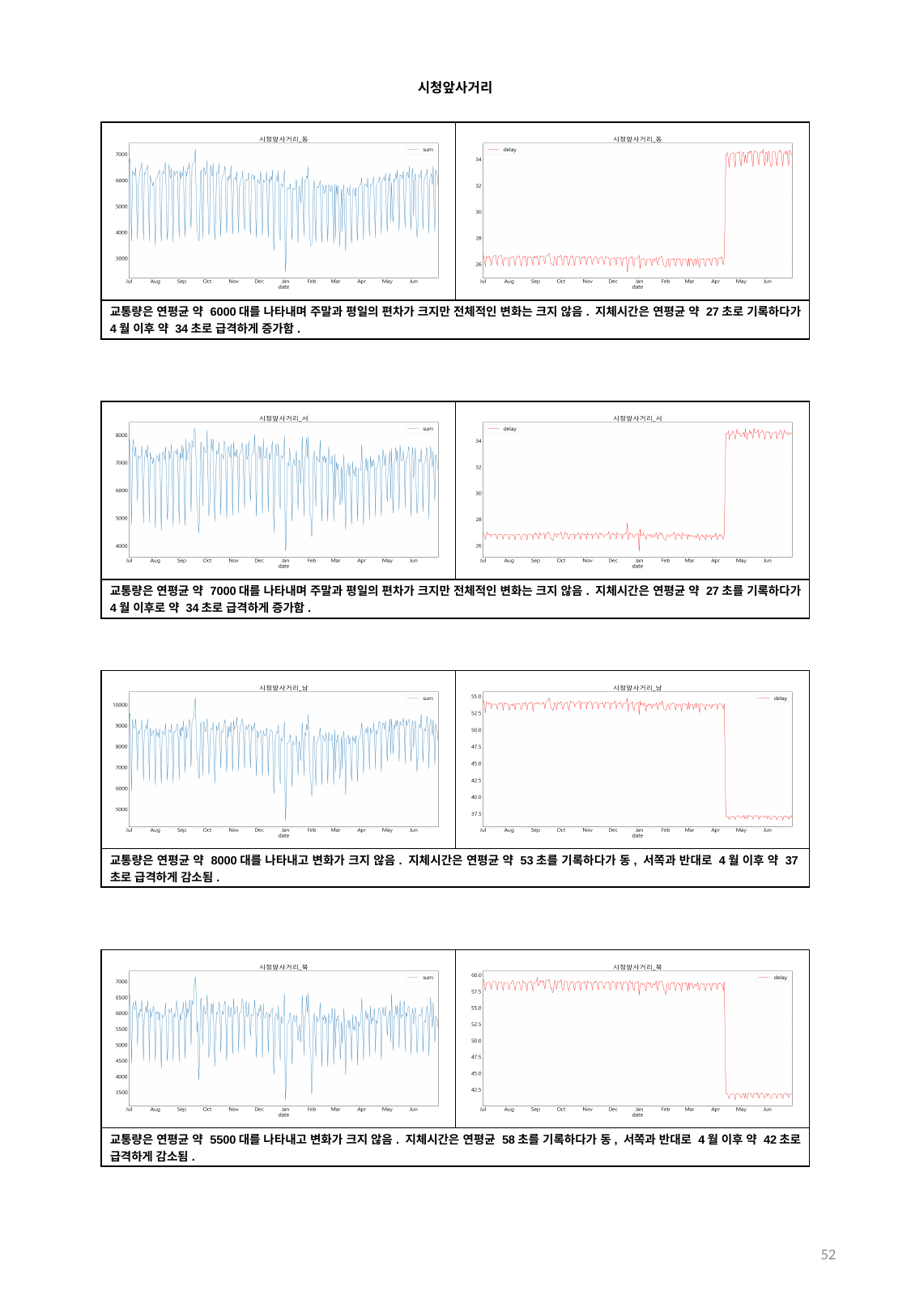

시청앞사거리
|  |  |
| --- | --- |
| 교통량은 연평균 약 6000대를 나타내며 주말과 평일의 편차가 크지만 전체적인 변화는 크지 않음. 지체시간은 연평균 약 27초로 기록하다가 4월 이후 약 34초로 급격하게 증가함. |  |
|  |  |
| --- | --- |
| 교통량은 연평균 약 7000대를 나타내며 주말과 평일의 편차가 크지만 전체적인 변화는 크지 않음. 지체시간은 연평균 약 27초를 기록하다가 4월 이후로 약 34초로 급격하게 증가함. |  |
|  |  |
| --- | --- |
| 교통량은 연평균 약 8000대를 나타내고 변화가 크지 않음. 지체시간은 연평균 약 53초를 기록하다가 동, 서쪽과 반대로 4월 이후 약 37초로 급격하게 감소됨. |  |
|  |  |
| --- | --- |
| 교통량은 연평균 약 5500대를 나타내고 변화가 크지 않음. 지체시간은 연평균 58초를 기록하다가 동, 서쪽과 반대로 4월 이후 약 42초로 급격하게 감소됨. |  |
52